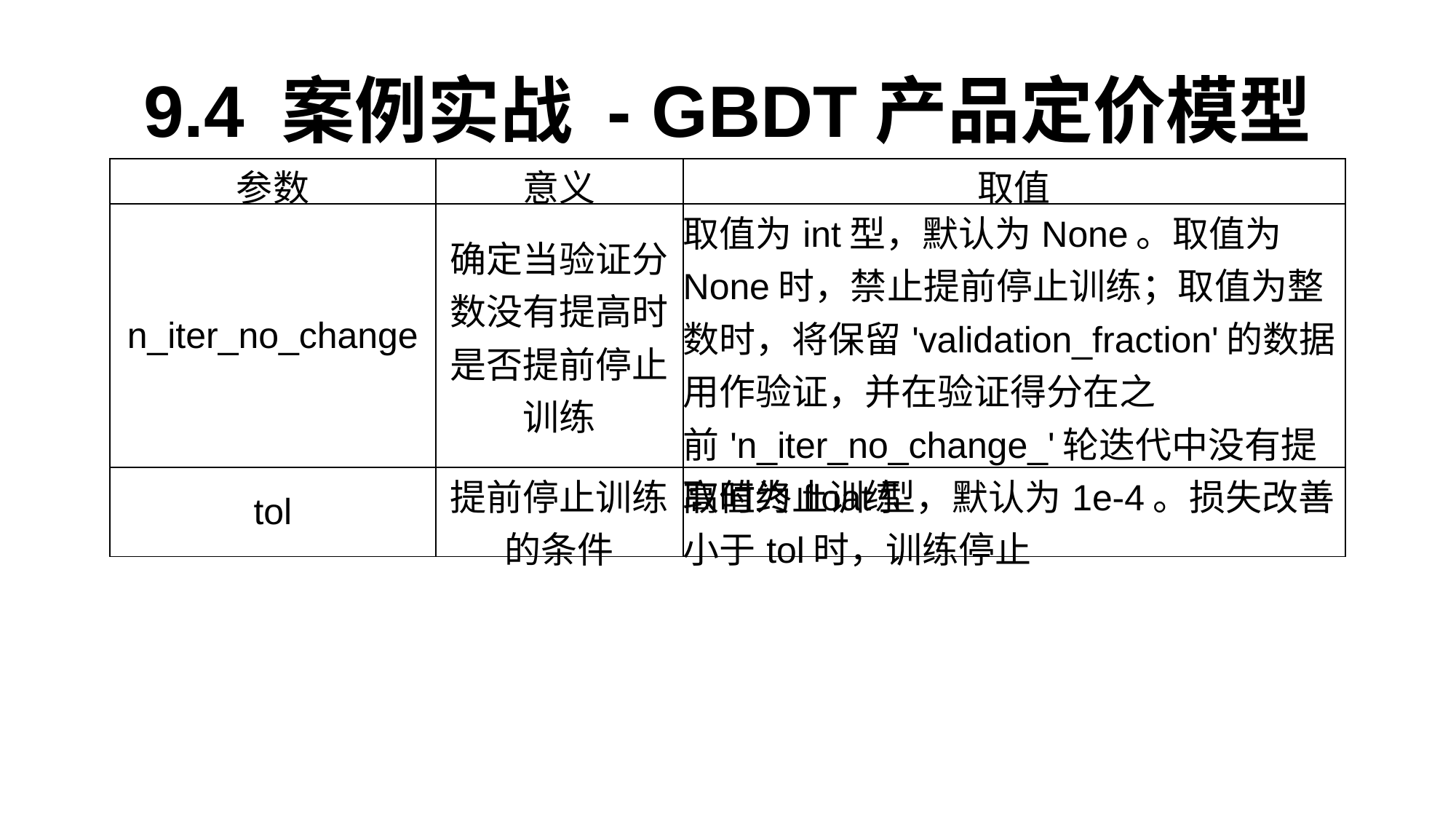

9.4 案例实战 - GBDT产品定价模型
| 参数 | 意义 | 取值 |
| --- | --- | --- |
| n\_iter\_no\_change | 确定当验证分数没有提高时是否提前停止训练 | 取值为int型，默认为None。取值为None时，禁止提前停止训练；取值为整数时，将保留'validation\_fraction'的数据用作验证，并在验证得分在之前'n\_iter\_no\_change\_'轮迭代中没有提高时终止训练 |
| tol | 提前停止训练的条件 | 取值为float型，默认为1e-4。损失改善小于tol时，训练停止 |